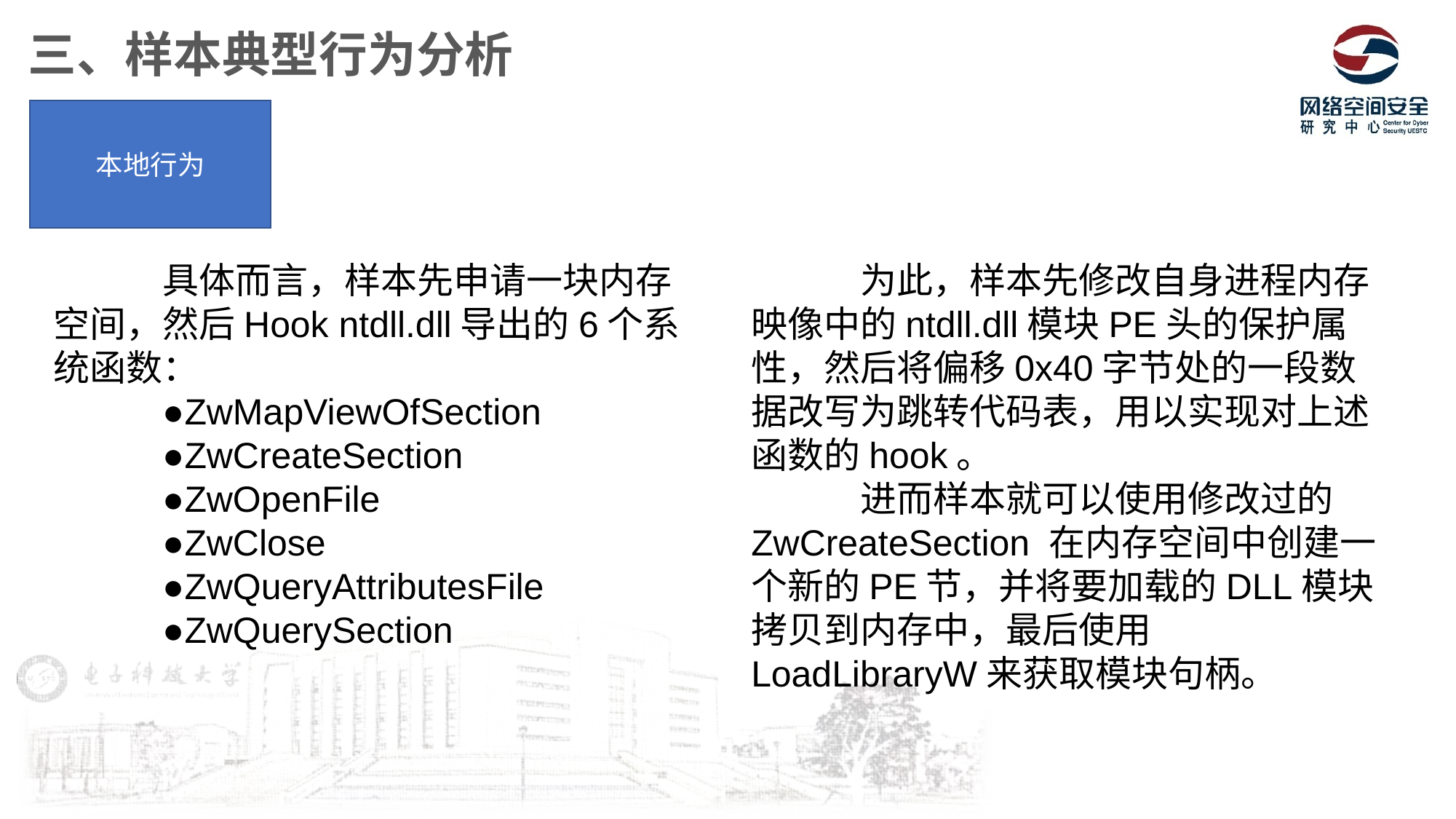

三、样本典型行为分析
本地行为
	具体而言，样本先申请一块内存空间，然后Hook ntdll.dll导出的6个系统函数：
	●ZwMapViewOfSection
	●ZwCreateSection
	●ZwOpenFile
	●ZwClose
	●ZwQueryAttributesFile
	●ZwQuerySection
	为此，样本先修改自身进程内存映像中的ntdll.dll模块PE头的保护属性，然后将偏移0x40字节处的一段数据改写为跳转代码表，用以实现对上述函数的hook。
	进而样本就可以使用修改过的ZwCreateSection 在内存空间中创建一个新的PE节，并将要加载的DLL模块拷贝到内存中，最后使用LoadLibraryW来获取模块句柄。